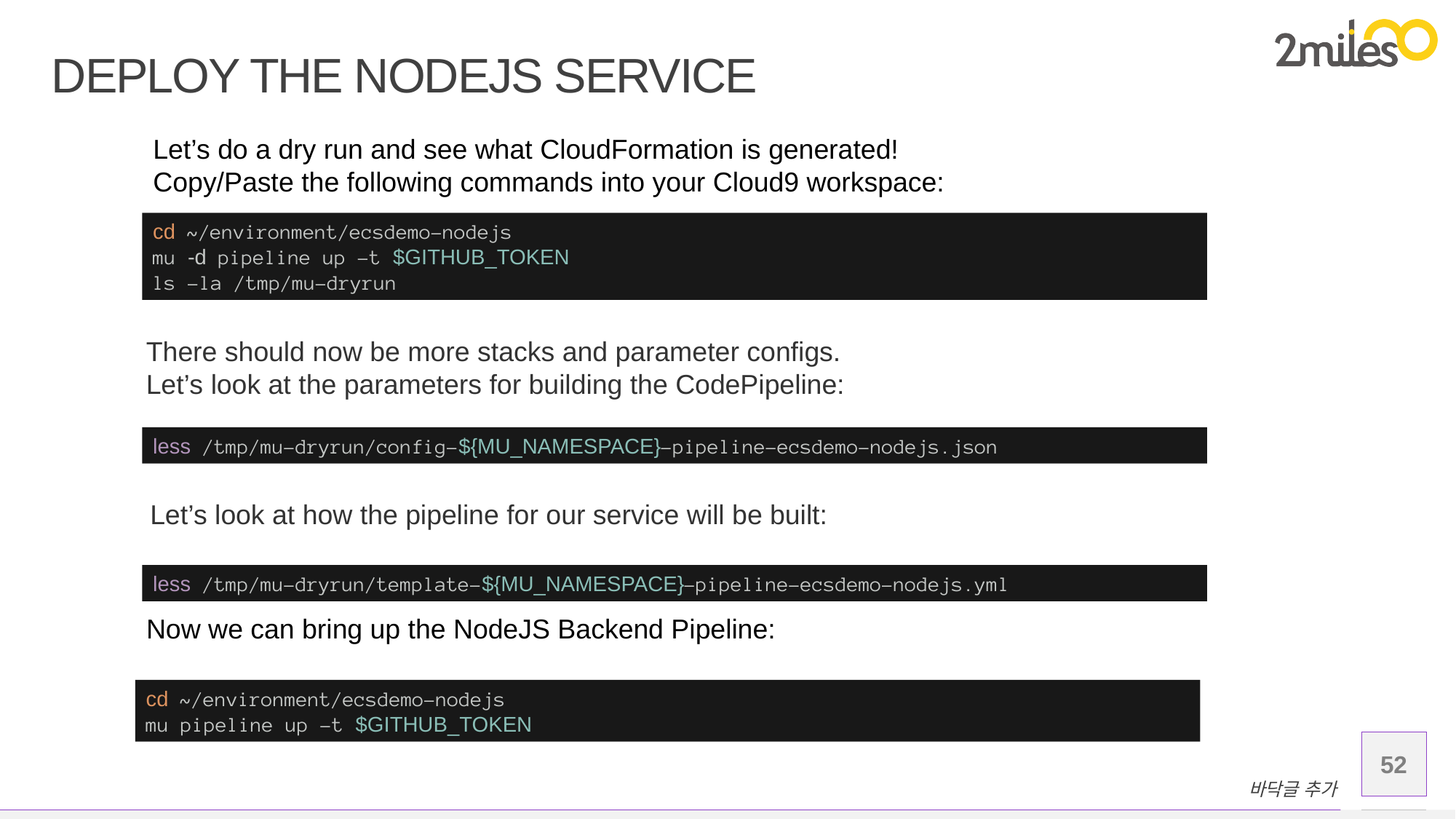

# Deploy the NodeJS Service
Let’s do a dry run and see what CloudFormation is generated!
Copy/Paste the following commands into your Cloud9 workspace:
cd ~/environment/ecsdemo-nodejs
mu -d pipeline up -t $GITHUB_TOKEN
ls -la /tmp/mu-dryrun
There should now be more stacks and parameter configs. Let’s look at the parameters for building the CodePipeline:
less /tmp/mu-dryrun/config-${MU_NAMESPACE}-pipeline-ecsdemo-nodejs.json
Let’s look at how the pipeline for our service will be built:
less /tmp/mu-dryrun/template-${MU_NAMESPACE}-pipeline-ecsdemo-nodejs.yml
Now we can bring up the NodeJS Backend Pipeline:
cd ~/environment/ecsdemo-nodejs
mu pipeline up -t $GITHUB_TOKEN
52
바닥글 추가